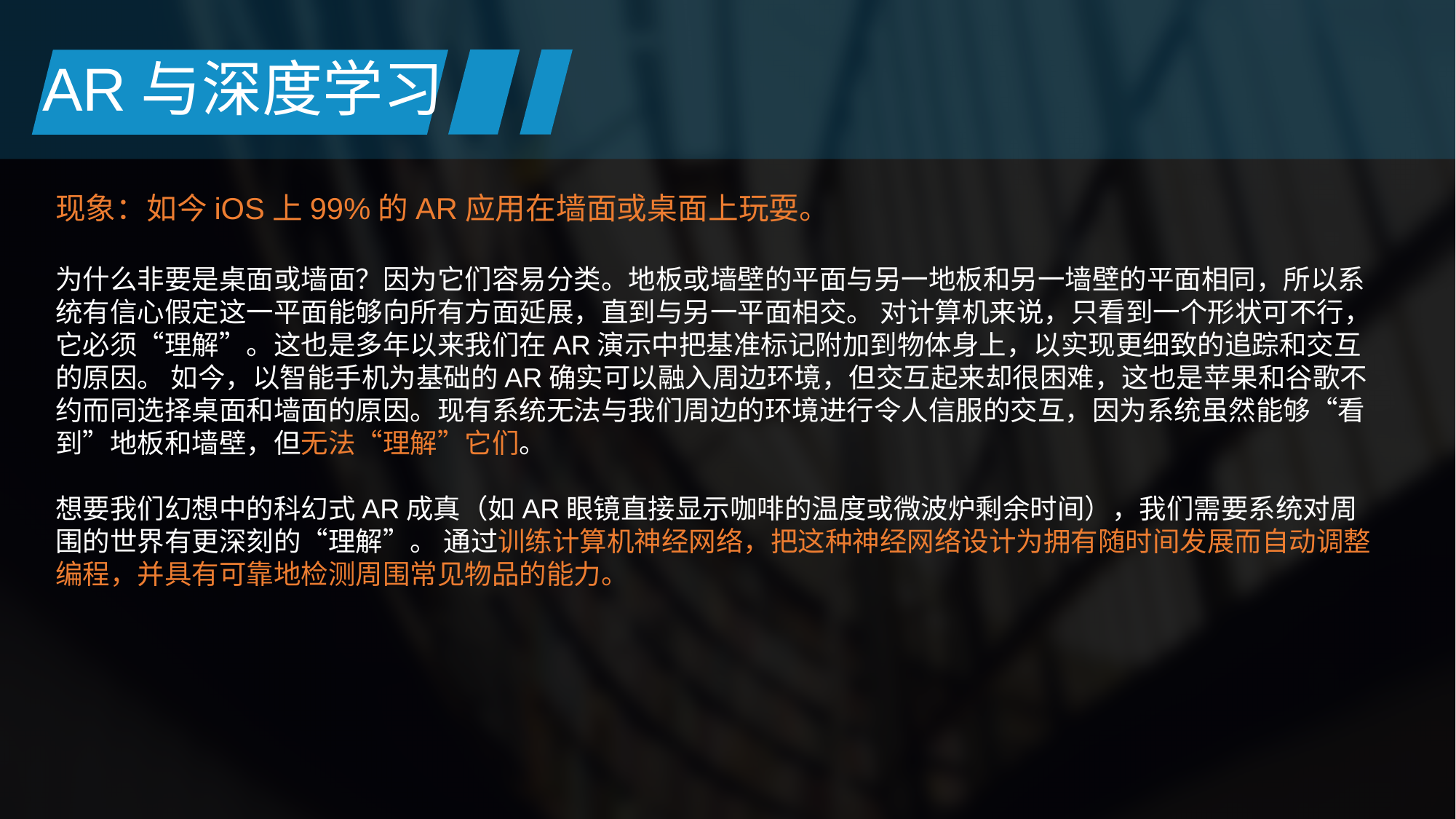

AR与深度学习

现象：如今iOS上99%的AR应用在墙面或桌面上玩耍。

为什么非要是桌面或墙面？因为它们容易分类。地板或墙壁的平面与另一地板和另一墙壁的平面相同，所以系统有信心假定这一平面能够向所有方面延展，直到与另一平面相交。 对计算机来说，只看到一个形状可不行，它必须“理解”。这也是多年以来我们在AR演示中把基准标记附加到物体身上，以实现更细致的追踪和交互的原因。 如今，以智能手机为基础的AR确实可以融入周边环境，但交互起来却很困难，这也是苹果和谷歌不约而同选择桌面和墙面的原因。现有系统无法与我们周边的环境进行令人信服的交互，因为系统虽然能够“看到”地板和墙壁，但无法“理解”它们。

想要我们幻想中的科幻式AR成真（如AR眼镜直接显示咖啡的温度或微波炉剩余时间），我们需要系统对周围的世界有更深刻的“理解”。 通过训练计算机神经网络，把这种神经网络设计为拥有随时间发展而自动调整编程，并具有可靠地检测周围常见物品的能力。